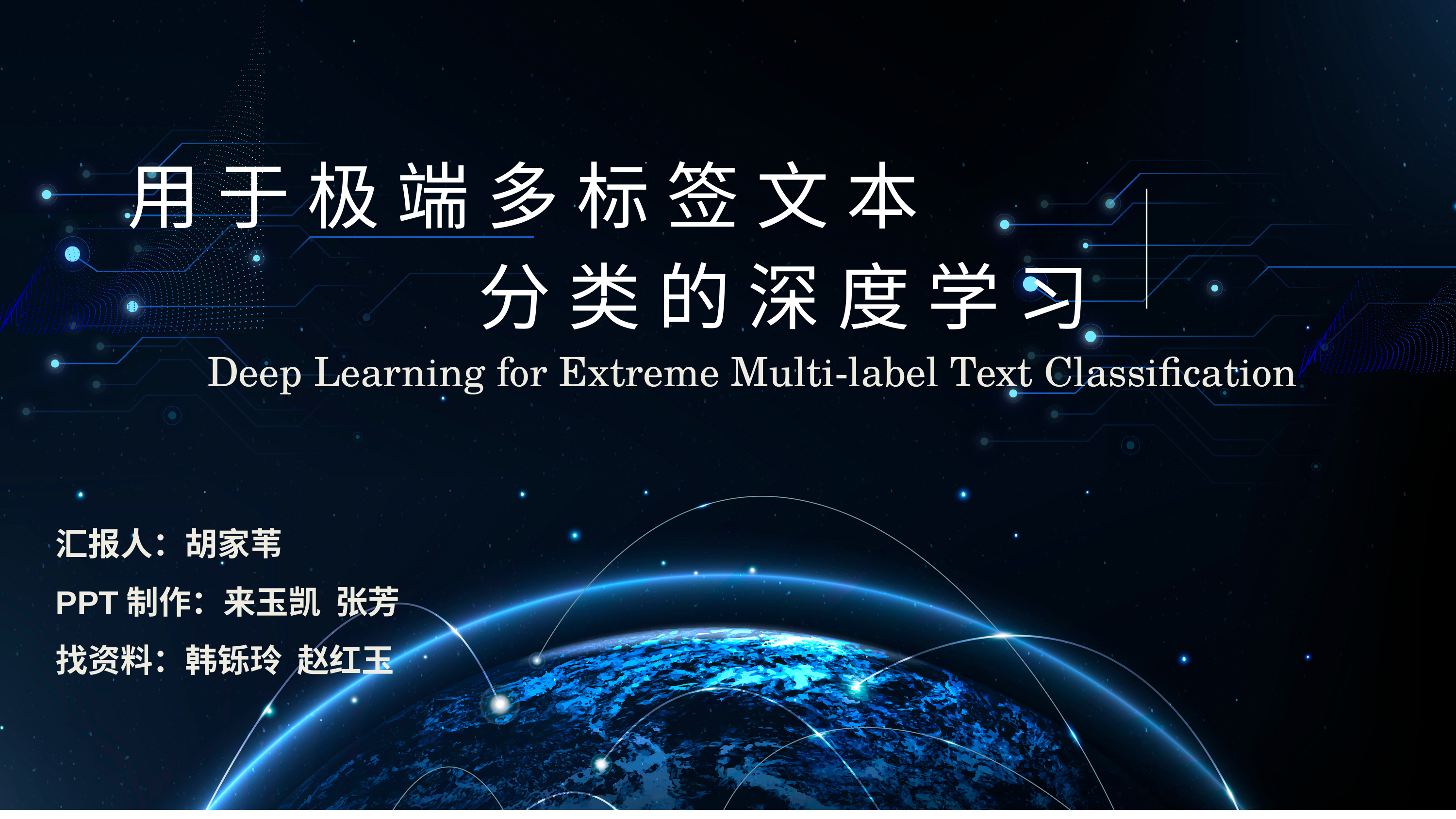

用于极端多标签文本
          分类的深度学习

Deep Learning for Extreme Multi-label Text Classification
汇报人：胡家苇
PPT制作：来玉凯  张芳
找资料：韩铄玲  赵红玉